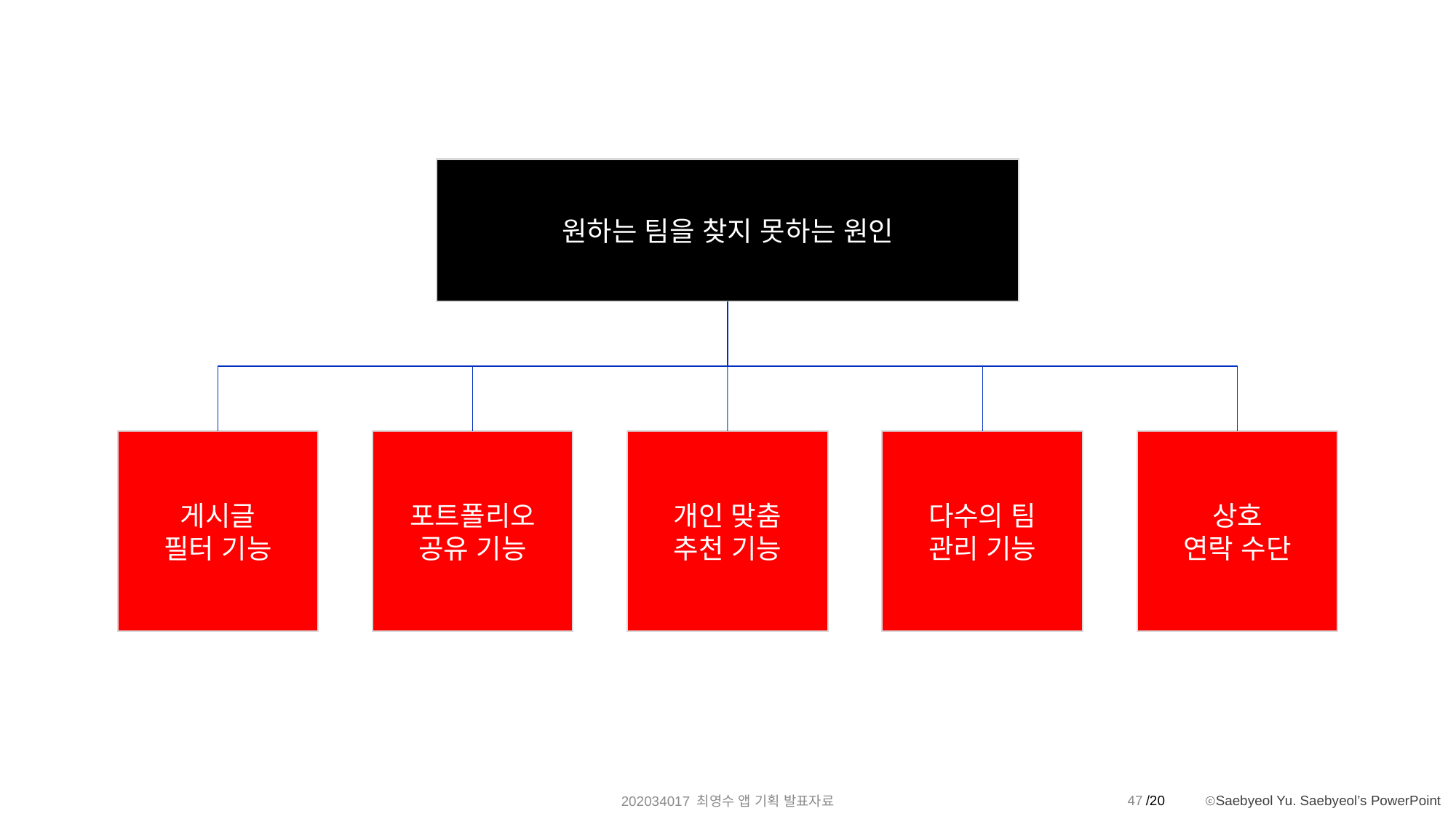

원하는 팀을 찾지 못하는 원인
게시글
필터 기능
포트폴리오
공유 기능
상호
연락 수단
다수의 팀
관리 기능
개인 맞춤
추천 기능
47
202034017 최영수 앱 기획 발표자료